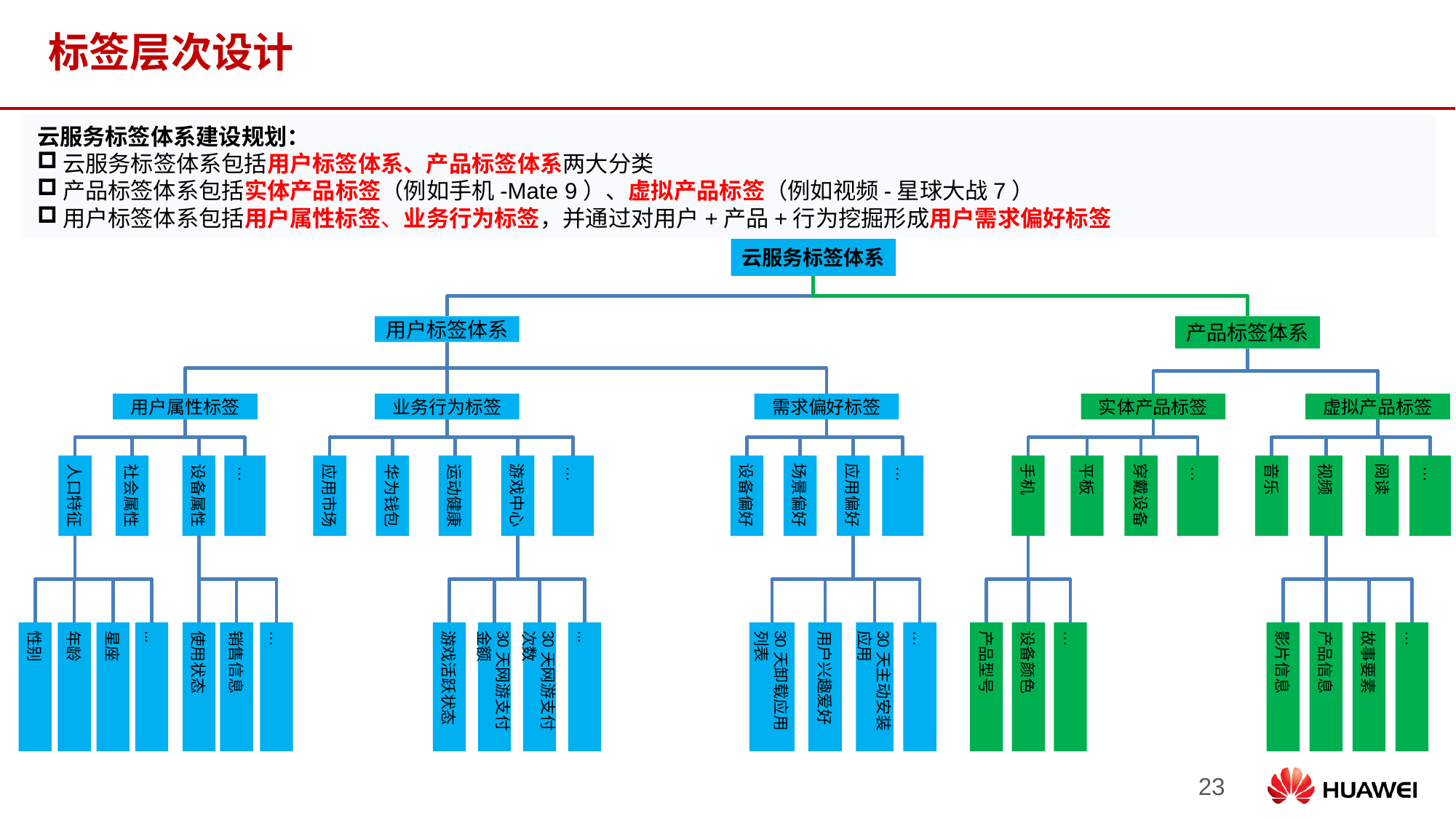

# 标签层次设计
云服务标签体系建设规划：
云服务标签体系包括用户标签体系、产品标签体系两大分类
产品标签体系包括实体产品标签（例如手机-Mate 9）、虚拟产品标签（例如视频-星球大战7）
用户标签体系包括用户属性标签、业务行为标签，并通过对用户+产品+行为挖掘形成用户需求偏好标签
云服务标签体系
用户标签体系
产品标签体系
用户属性标签
业务行为标签
需求偏好标签
实体产品标签
虚拟产品标签
人口特征
社会属性
设备属性
…
应用市场
华为钱包
运动健康
游戏中心
…
设备偏好
场景偏好
应用偏好
…
手机
平板
穿戴设备
…
音乐
视频
阅读
…
性别
年龄
星座
...
使用状态
销售信息
…
游戏活跃状态
30天网游支付金额
30天网游支付次数
...
30天卸载应用列表
用户兴趣爱好
30天主动安装应用
…
产品型号
设备颜色
…
影片信息
产品信息
故事要素
…